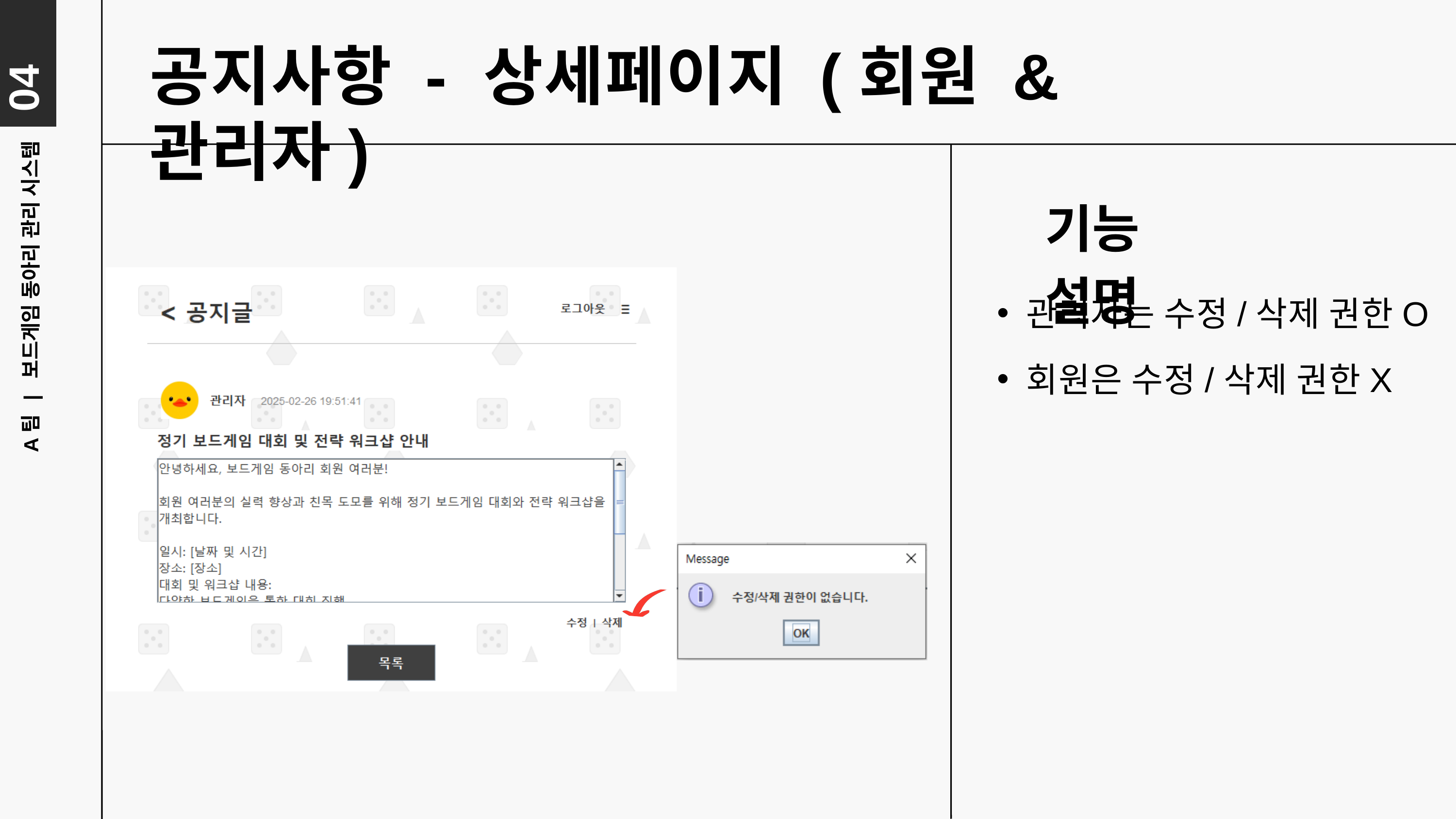

04

공지사항 - 상세페이지 (회원 & 관리자)

기능 설명

관리자는 수정/삭제 권한O
A팀  |  보드게임 동아리 관리 시스템
회원은 수정/삭제 권한X